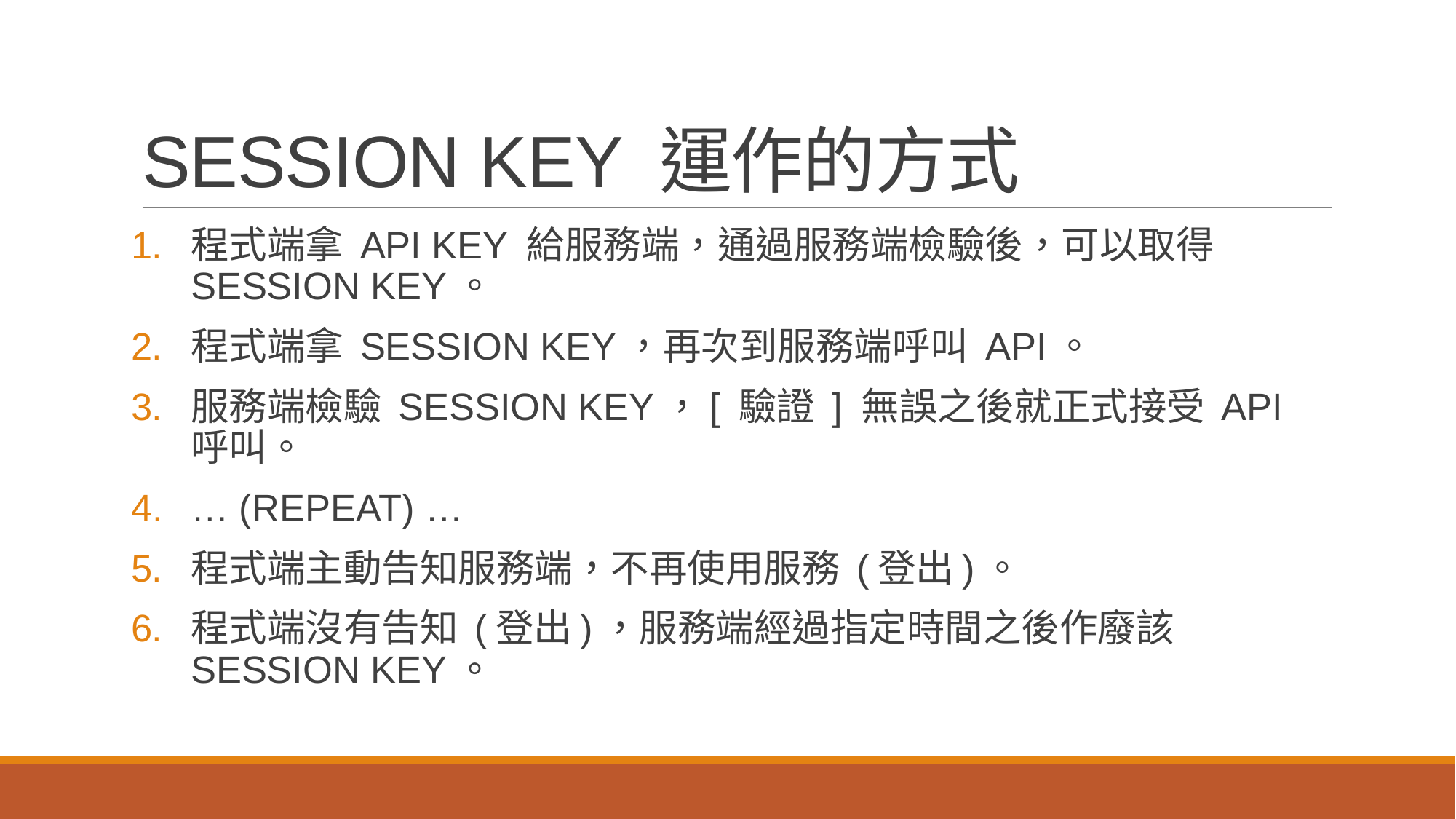

# SESSION KEY 運作的方式
程式端拿 API KEY 給服務端，通過服務端檢驗後，可以取得 SESSION KEY。
程式端拿 SESSION KEY，再次到服務端呼叫 API。
服務端檢驗 SESSION KEY，[ 驗證 ] 無誤之後就正式接受 API 呼叫。
… (REPEAT) …
程式端主動告知服務端，不再使用服務 (登出)。
程式端沒有告知 (登出)，服務端經過指定時間之後作廢該 SESSION KEY。